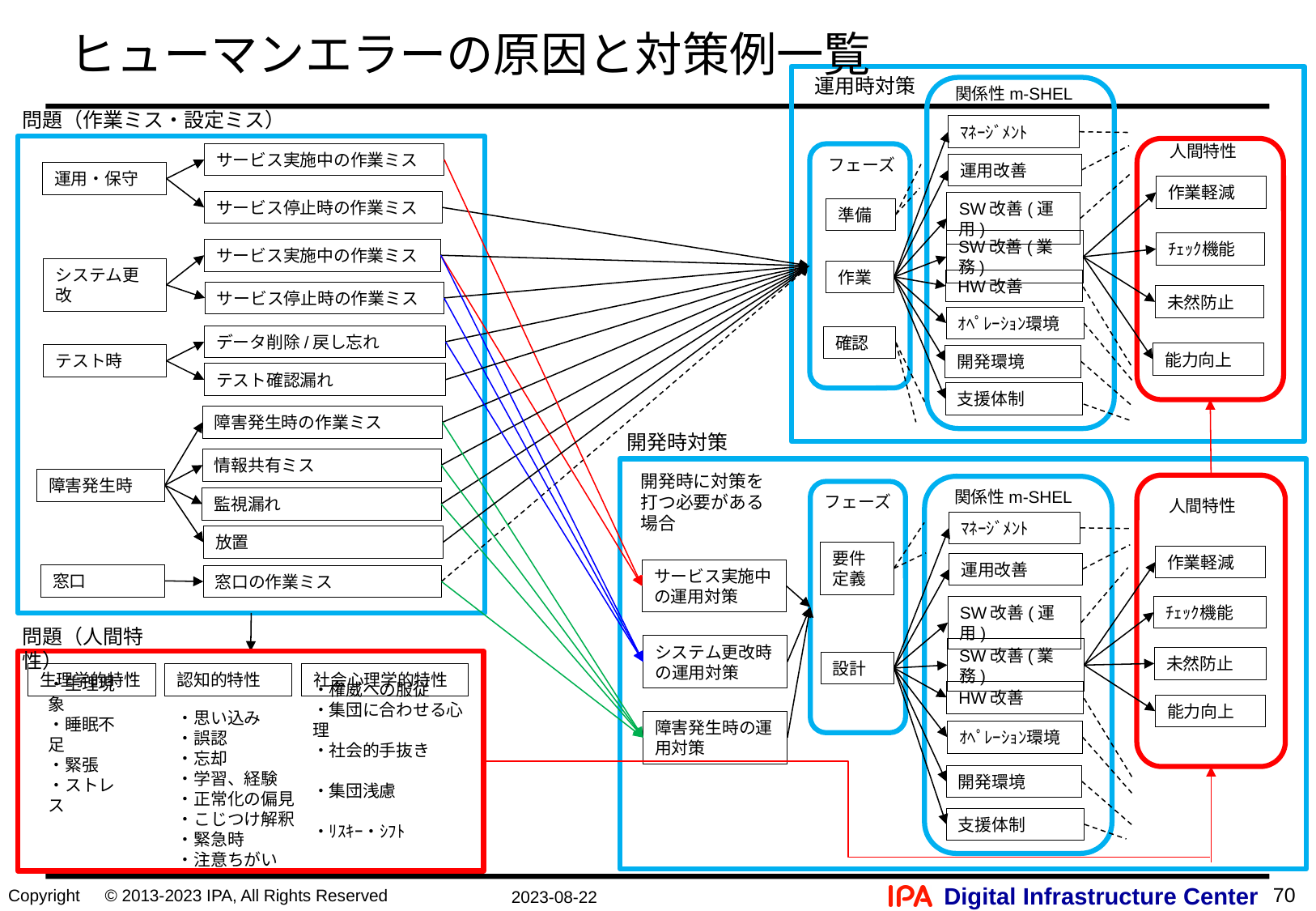

# ヒューマンエラーの原因と対策例一覧

運用時対策

関係性m-SHEL
問題（作業ミス・設定ミス）
ﾏﾈｰｼﾞﾒﾝﾄ
人間特性

サービス実施中の作業ミス

フェーズ
運用改善
運用・保守
作業軽減
サービス停止時の作業ミス
SW改善(運用)
準備
SW改善(業務)
ﾁｪｯｸ機能
サービス実施中の作業ミス
システム更改
作業
HW改善
サービス停止時の作業ミス
未然防止
ｵﾍﾟﾚｰｼｮﾝ環境
データ削除/戻し忘れ
確認
能力向上
テスト時
開発環境
テスト確認漏れ
支援体制
障害発生時の作業ミス
開発時対策
情報共有ミス

開発時に対策を
打つ必要がある場合
障害発生時

関係性m-SHEL

フェーズ
監視漏れ
人間特性
ﾏﾈｰｼﾞﾒﾝﾄ
放置
要件定義
作業軽減
運用改善
サービス実施中の運用対策
窓口
窓口の作業ミス
ﾁｪｯｸ機能
SW改善(運用)
問題（人間特性）
システム更改時の運用対策
SW改善(業務)
未然防止

設計
生理学的特性
認知的特性
社会心理学的特性
HW改善
・生理現象
・睡眠不足
・緊張
・ストレス
能力向上
・権威への服従
・集団に合わせる心理
・社会的手抜き
・集団浅慮
・ﾘｽｷｰ・ｼﾌﾄ
・思い込み
・誤認
・忘却
・学習、経験
・正常化の偏見
・こじつけ解釈
・緊急時
・注意ちがい
障害発生時の運用対策
ｵﾍﾟﾚｰｼｮﾝ環境
開発環境
支援体制